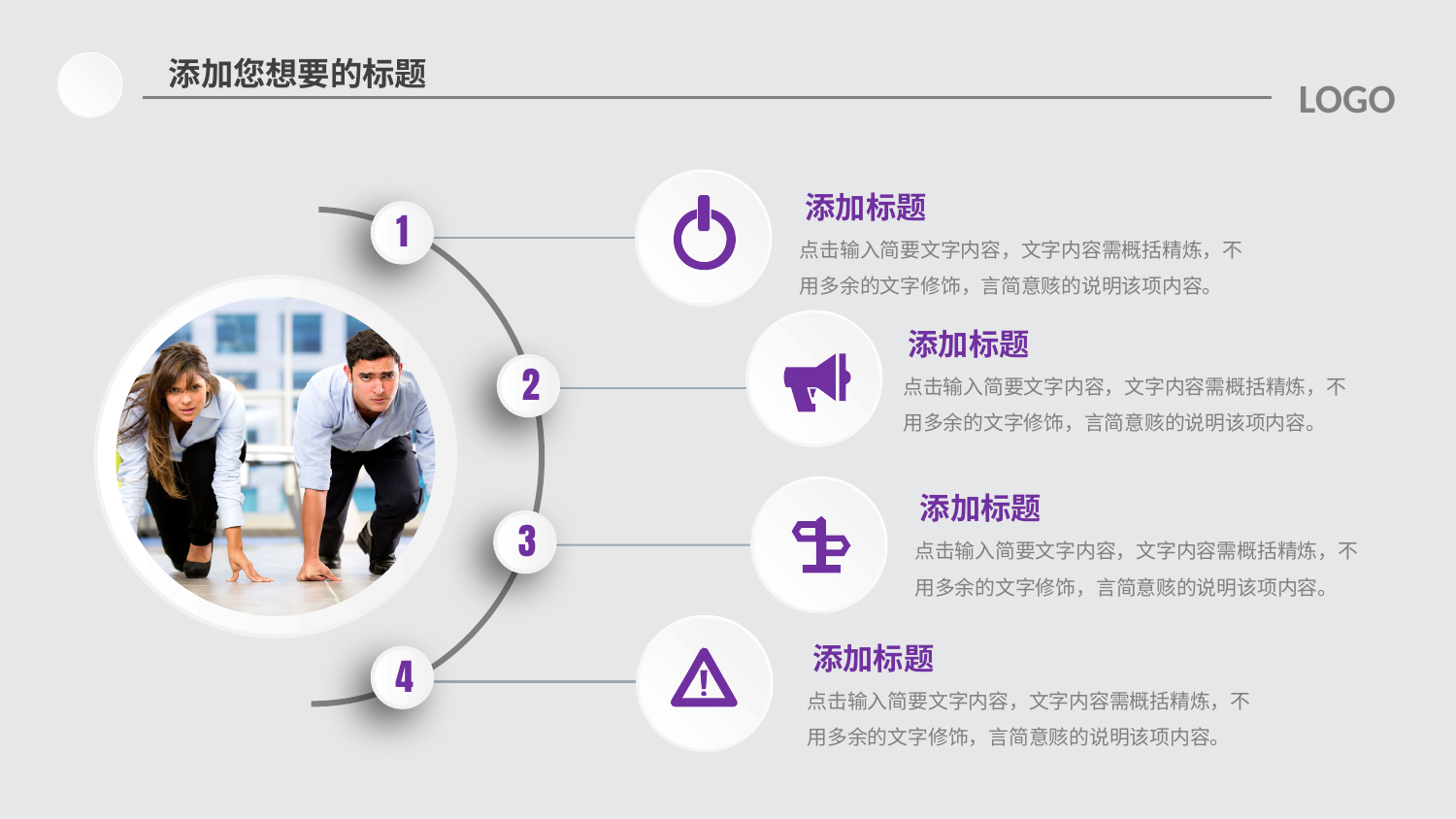

添加您想要的标题

LOGO

添加标题
1
点击输入简要文字内容，文字内容需概括精炼，不用多余的文字修饰，言简意赅的说明该项内容。

添加标题
点击输入简要文字内容，文字内容需概括精炼，不用多余的文字修饰，言简意赅的说明该项内容。
2

添加标题
3
点击输入简要文字内容，文字内容需概括精炼，不用多余的文字修饰，言简意赅的说明该项内容。

添加标题
4
点击输入简要文字内容，文字内容需概括精炼，不用多余的文字修饰，言简意赅的说明该项内容。